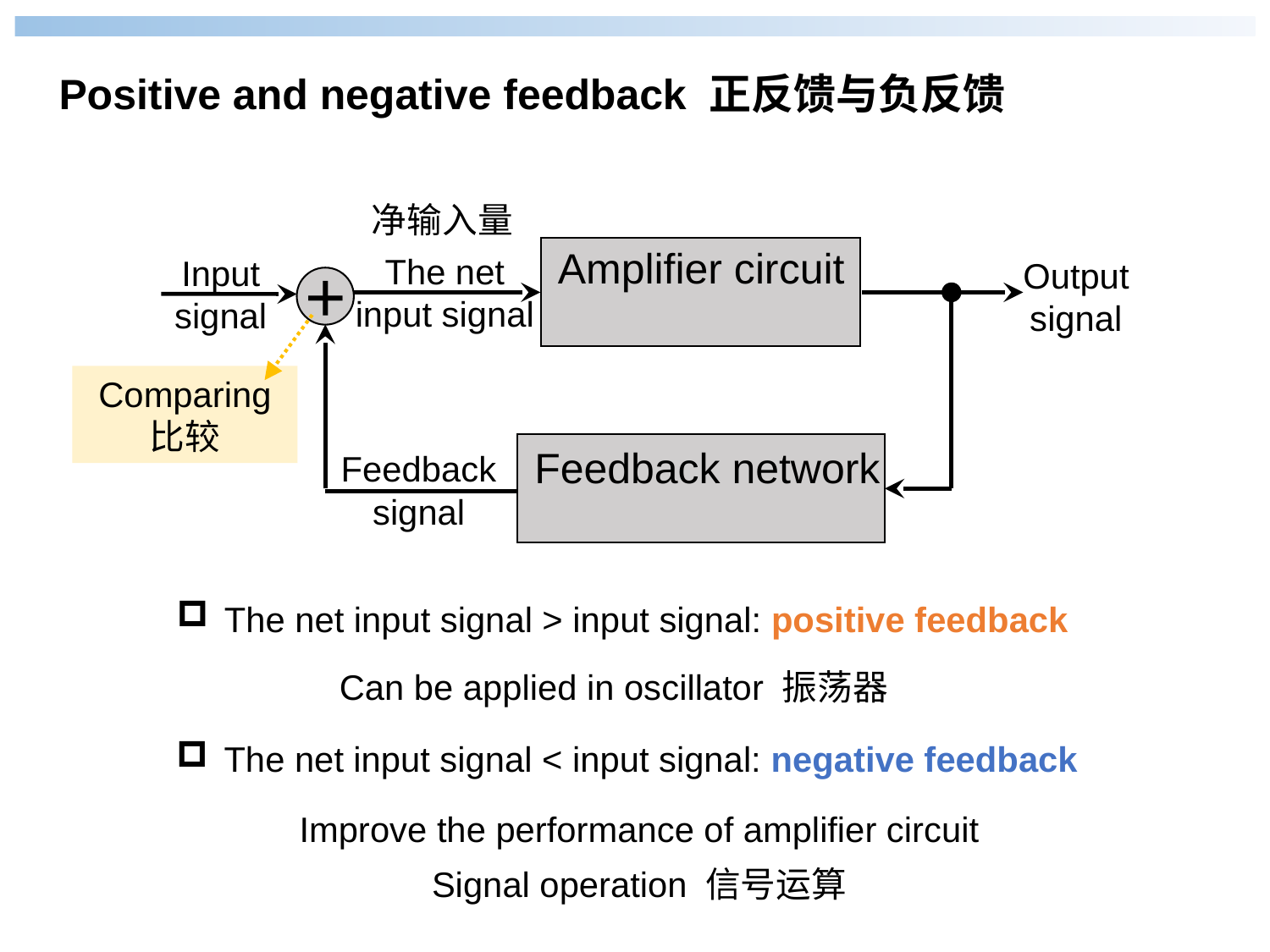

Positive and negative feedback 正反馈与负反馈
净输入量
Amplifier circuit

The net input signal
Input signal
+

Output signal

Comparing 比较

Feedback network
Feedback signal
The net input signal > input signal: positive feedback
Can be applied in oscillator 振荡器
The net input signal < input signal: negative feedback
Improve the performance of amplifier circuit
Signal operation 信号运算